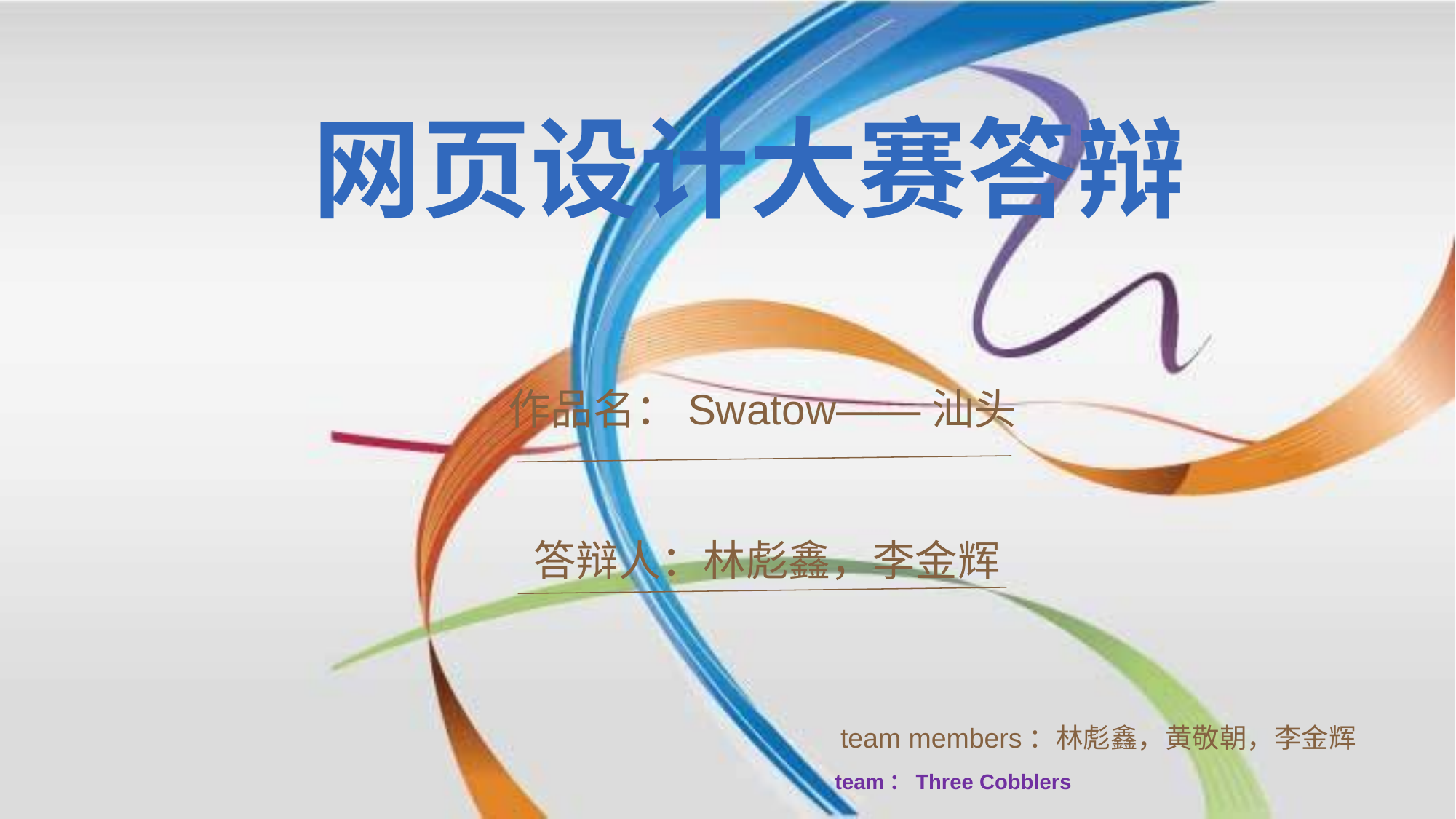

网页设计大赛答辩
作品名：Swatow——汕头
答辩人：林彪鑫，李金辉
team members：林彪鑫，黄敬朝，李金辉
team：Three Cobblers